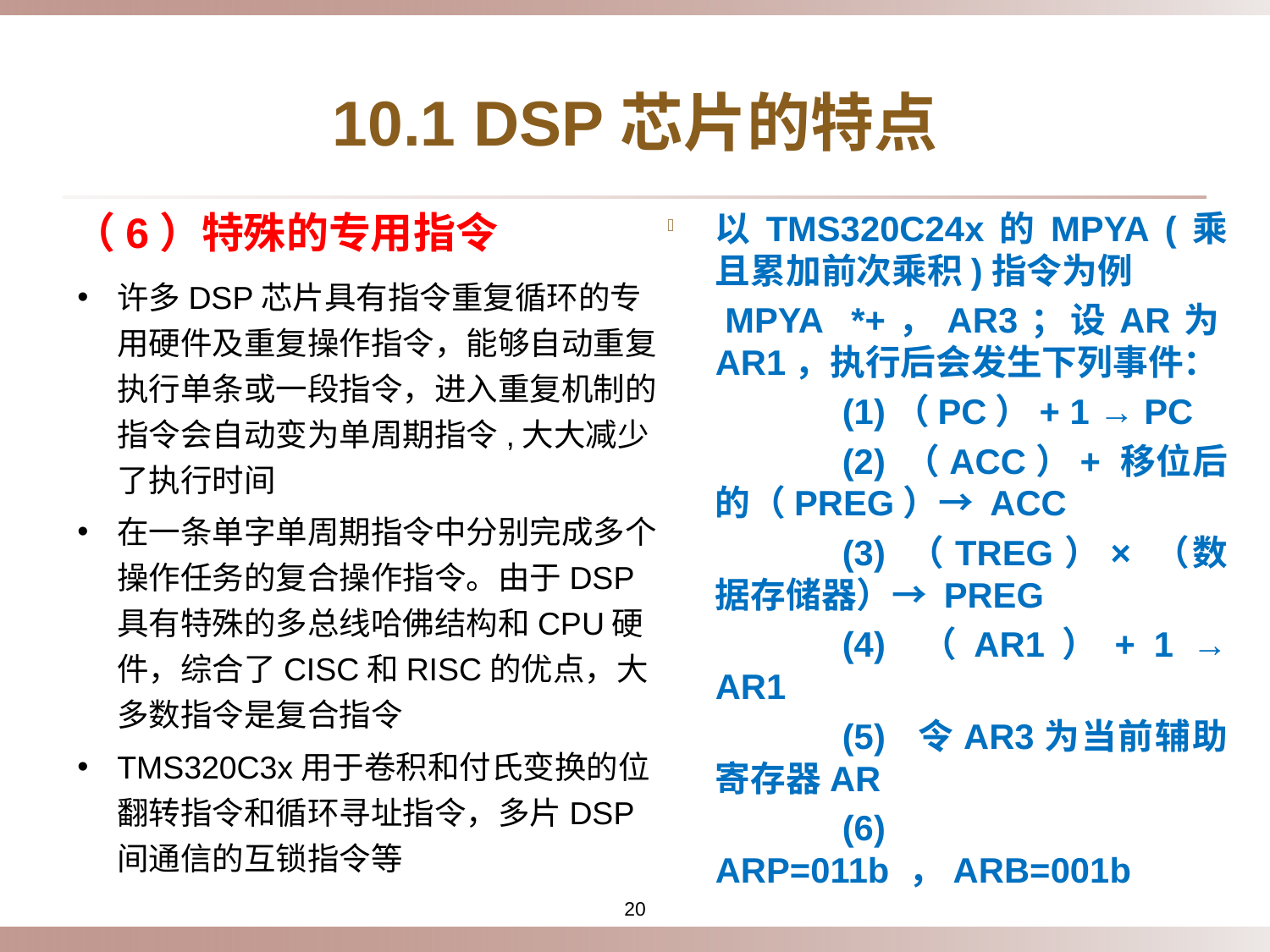

# 10.1 DSP芯片的特点
（6）特殊的专用指令
以TMS320C24x的MPYA (乘且累加前次乘积)指令为例
    MPYA  *+，AR3；设AR为AR1，执行后会发生下列事件：
		(1)（PC）+ 1 → PC
		(2) （ACC）+ 移位后的（PREG）→ ACC
		(3) （TREG）× （数据存储器）→ PREG
		(4) （AR1）+ 1 → AR1
		(5)  令AR3为当前辅助寄存器AR
		(6)  ARP=011b  ，ARB=001b
许多DSP芯片具有指令重复循环的专用硬件及重复操作指令，能够自动重复执行单条或一段指令，进入重复机制的指令会自动变为单周期指令,大大减少了执行时间
在一条单字单周期指令中分别完成多个操作任务的复合操作指令。由于DSP具有特殊的多总线哈佛结构和CPU硬件，综合了CISC和RISC的优点，大多数指令是复合指令
TMS320C3x用于卷积和付氏变换的位翻转指令和循环寻址指令，多片DSP间通信的互锁指令等

20